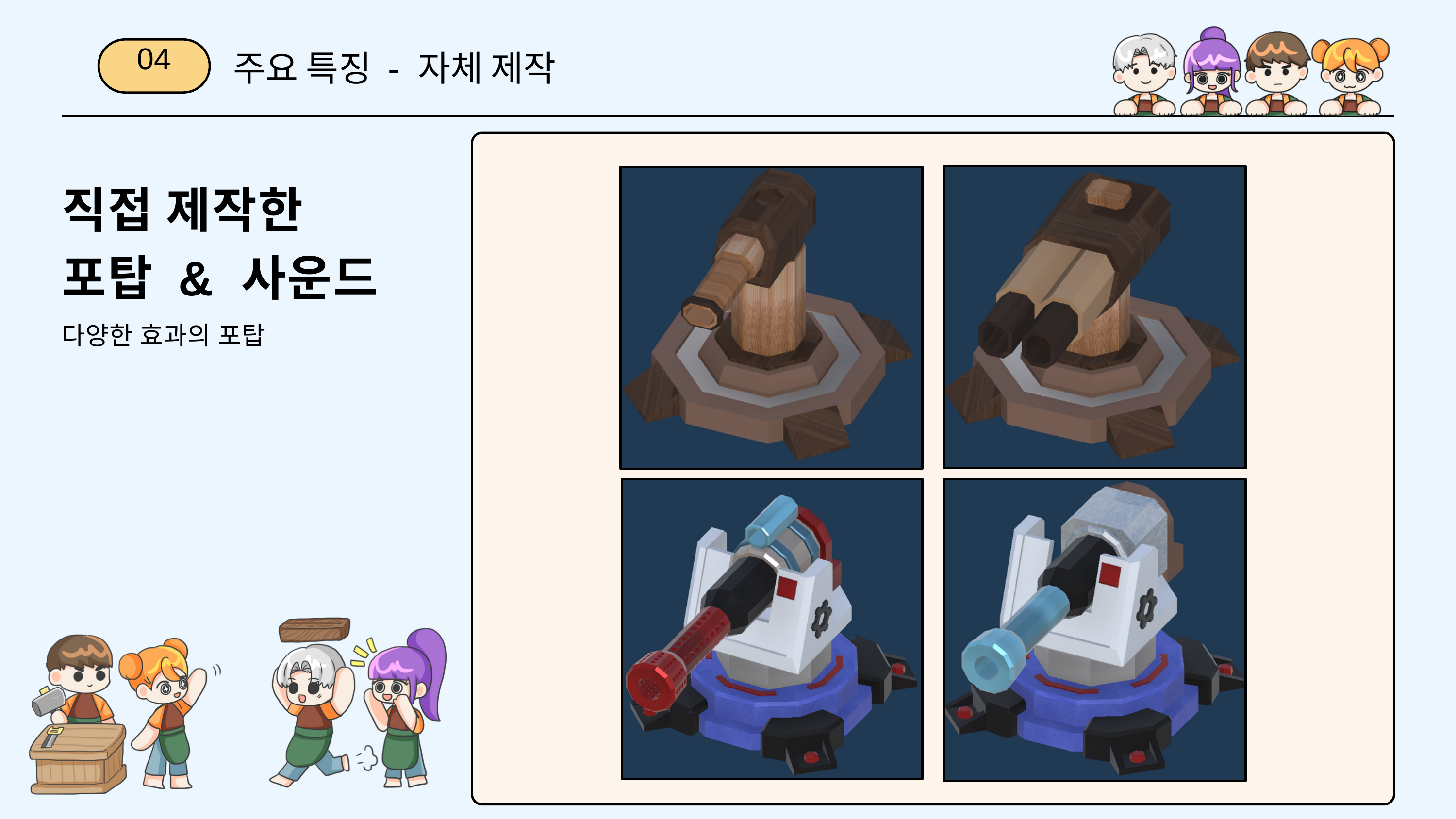

주요 특징 - 자체 제작

04

직접 제작한
포탑 & 사운드
다양한 효과의 포탑